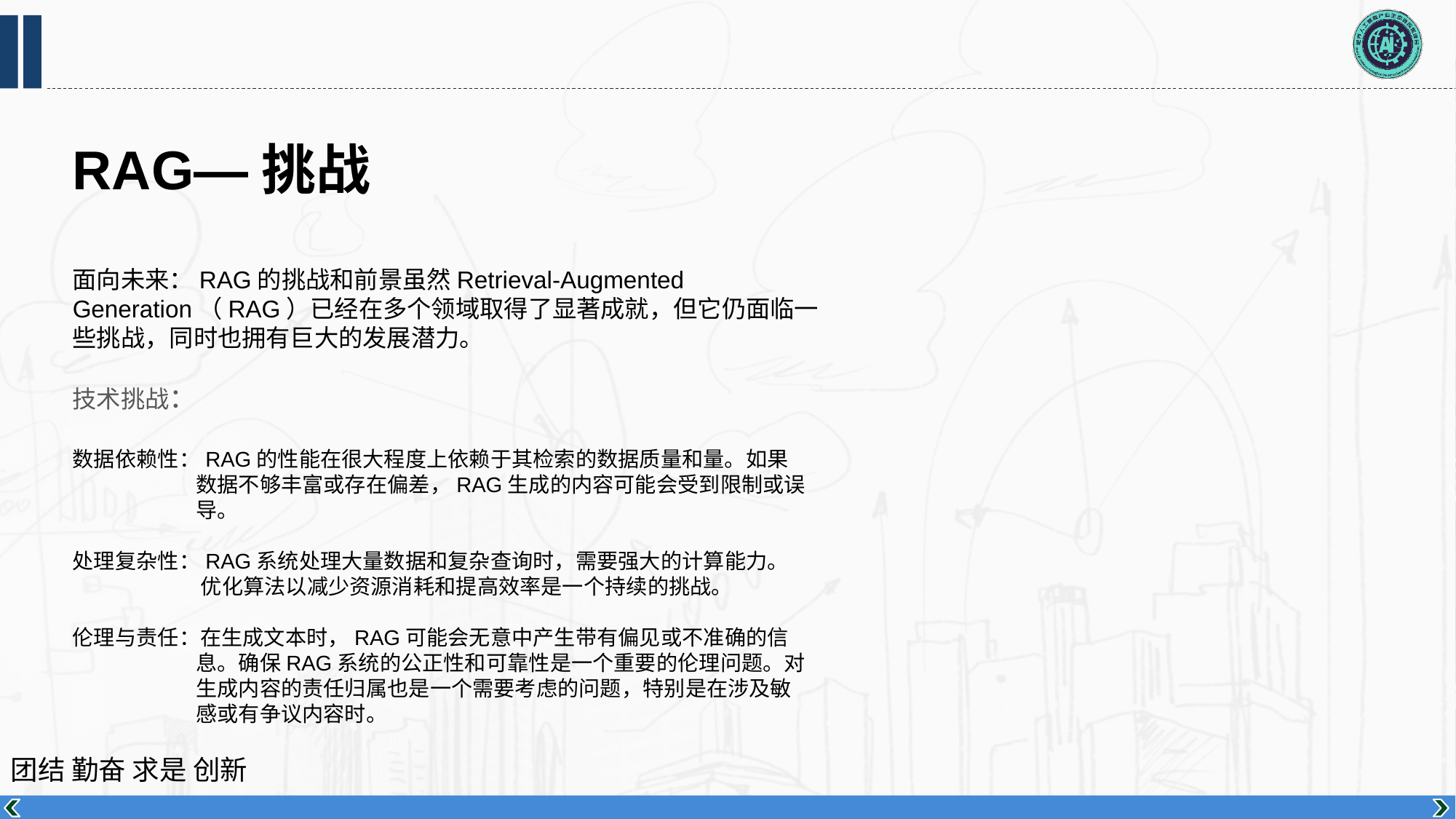

RAG—挑战
面向未来：RAG的挑战和前景虽然Retrieval-Augmented Generation（RAG）已经在多个领域取得了显著成就，但它仍面临一些挑战，同时也拥有巨大的发展潜力。

技术挑战：

数据依赖性：RAG的性能在很大程度上依赖于其检索的数据质量和量。如果	   数据不够丰富或存在偏差，RAG生成的内容可能会受到限制或误	   导。

处理复杂性：RAG系统处理大量数据和复杂查询时，需要强大的计算能力。	    优化算法以减少资源消耗和提高效率是一个持续的挑战。

伦理与责任：在生成文本时，RAG可能会无意中产生带有偏见或不准确的信	   息。确保RAG系统的公正性和可靠性是一个重要的伦理问题。对	   生成内容的责任归属也是一个需要考虑的问题，特别是在涉及敏	   感或有争议内容时。